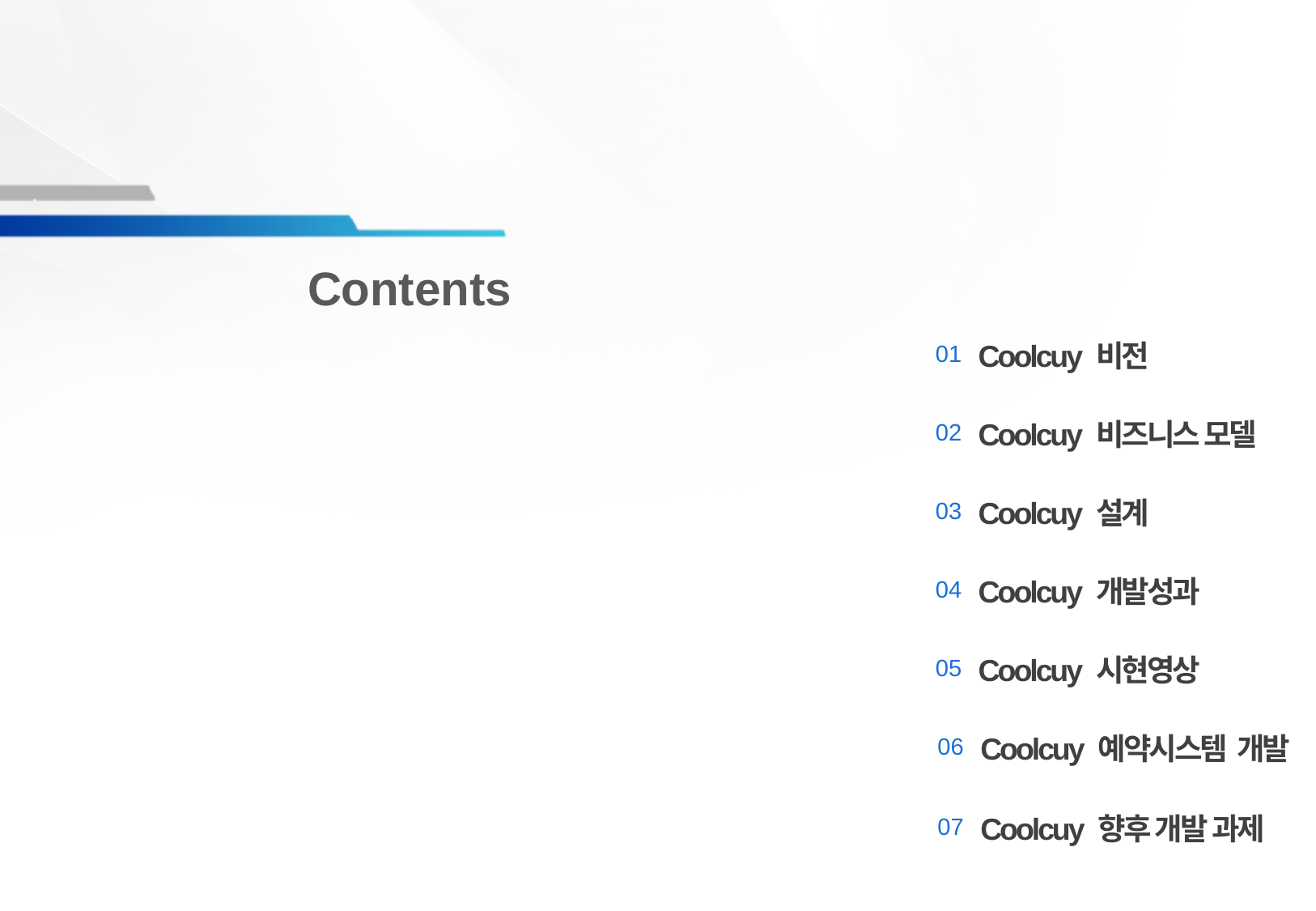

Contents
Coolcuy 비전
01
Coolcuy 비즈니스 모델
02
Coolcuy 설계
03
Coolcuy 개발성과
04
Coolcuy 시현영상
05
Coolcuy 예약시스템  개발
06
Coolcuy 향후 개발 과제
07